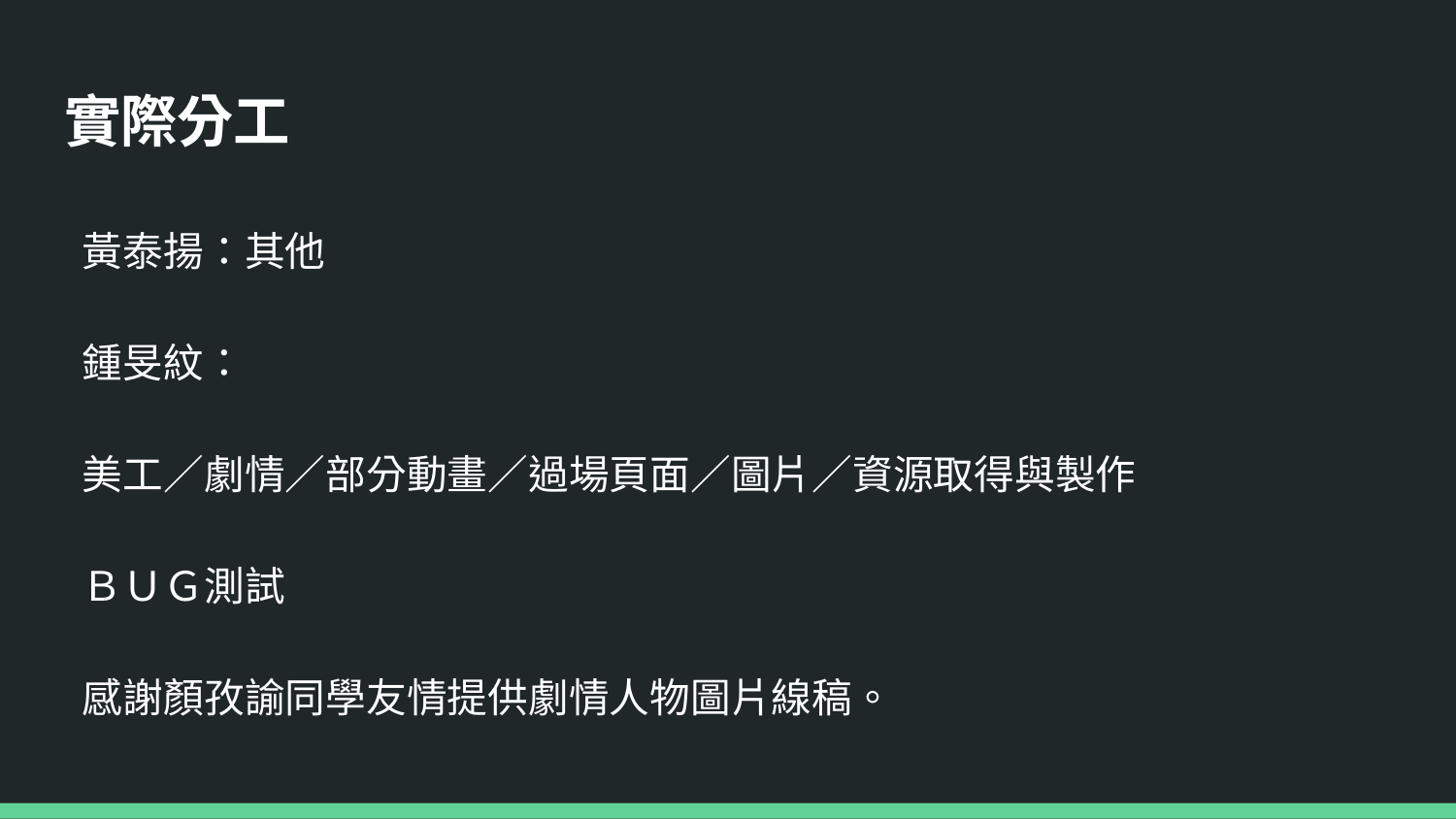

# 實際分工
往往站
黃泰揚：其他

鍾旻紋：

美工／劇情／部分動畫／過場頁面／圖片／資源取得與製作

ＢＵＧ測試

感謝顏孜諭同學友情提供劇情人物圖片線稿。